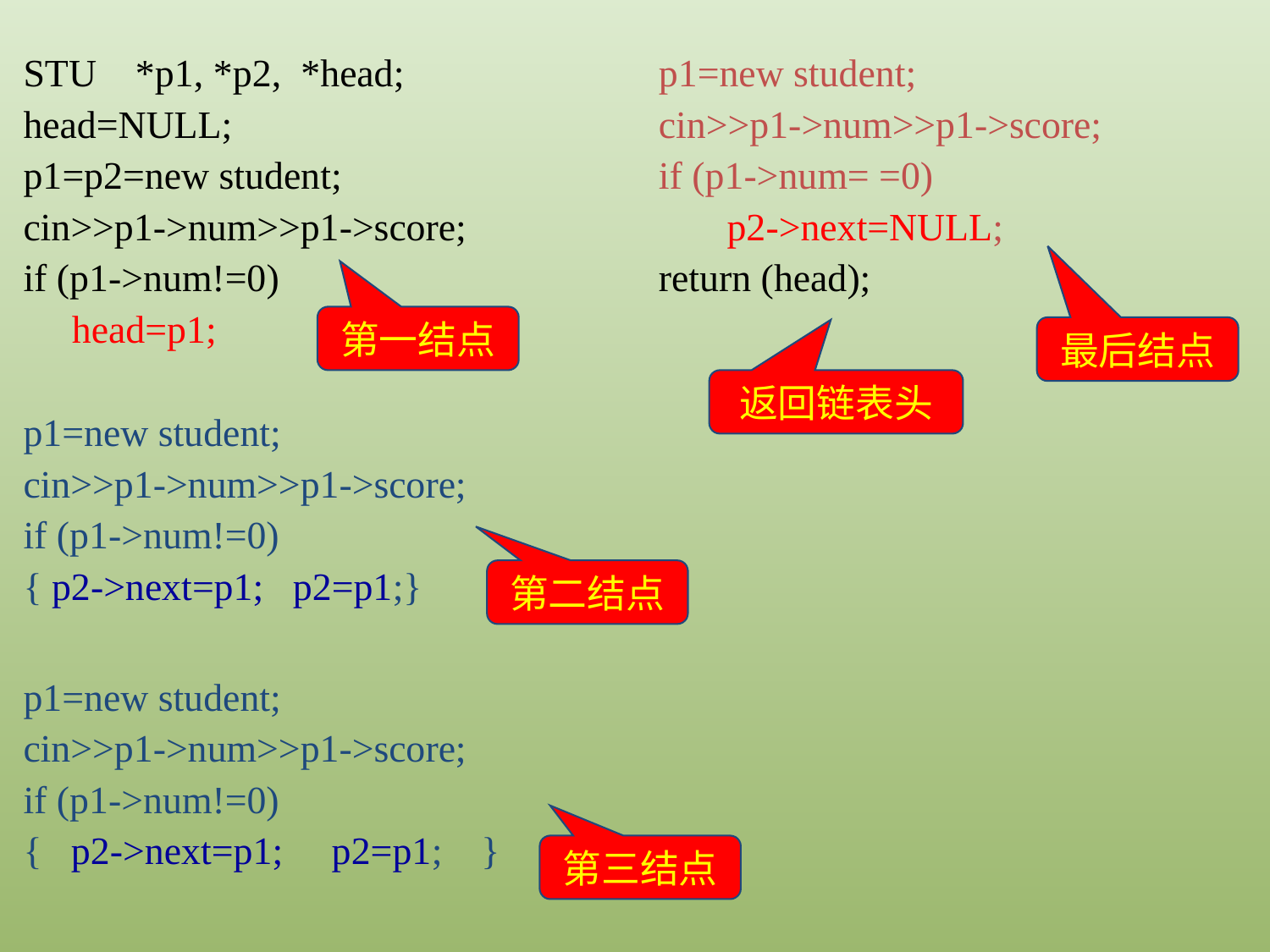

STU    *p1, *p2,  *head;
head=NULL;
p1=p2=new student;
cin>>p1->num>>p1->score;
if (p1->num!=0)
     head=p1;
p1=new student;
cin>>p1->num>>p1->score;
if (p1->num= =0)
       p2->next=NULL;
return (head);
第一结点
最后结点
返回链表头
p1=new student;
cin>>p1->num>>p1->score;
if (p1->num!=0)
{ p2->next=p1;   p2=p1;}
第二结点
p1=new student;
cin>>p1->num>>p1->score;
if (p1->num!=0)
{   p2->next=p1;     p2=p1;    }
第三结点
572